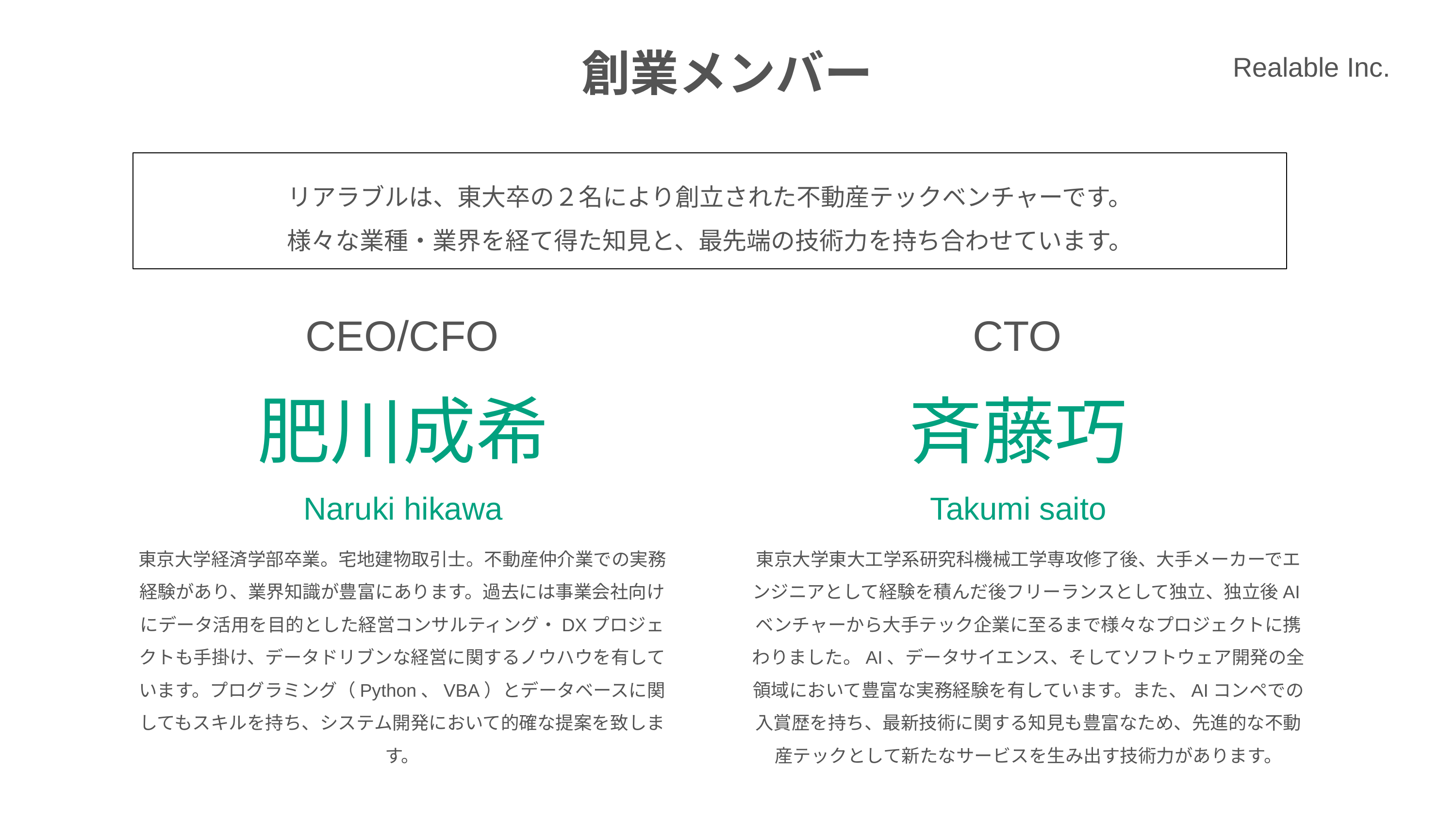

創業メンバー
Realable Inc.

リアラブルは、東大卒の２名により創立された不動産テックベンチャーです。
様々な業種・業界を経て得た知見と、最先端の技術力を持ち合わせています。
CEO/CFO
CTO
肥川成希
斉藤巧
Naruki hikawa
Takumi saito
東京大学経済学部卒業。宅地建物取引士。不動産仲介業での実務経験があり、業界知識が豊富にあります。過去には事業会社向けにデータ活用を目的とした経営コンサルティング・DXプロジェクトも手掛け、データドリブンな経営に関するノウハウを有しています。プログラミング（Python、VBA）とデータベースに関してもスキルを持ち、システム開発において的確な提案を致します。
東京大学東大工学系研究科機械工学専攻修了後、大手メーカーでエンジニアとして経験を積んだ後フリーランスとして独立、独立後AIベンチャーから大手テック企業に至るまで様々なプロジェクトに携わりました。AI、データサイエンス、そしてソフトウェア開発の全領域において豊富な実務経験を有しています。また、AIコンペでの入賞歴を持ち、最新技術に関する知見も豊富なため、先進的な不動産テックとして新たなサービスを生み出す技術力があります。